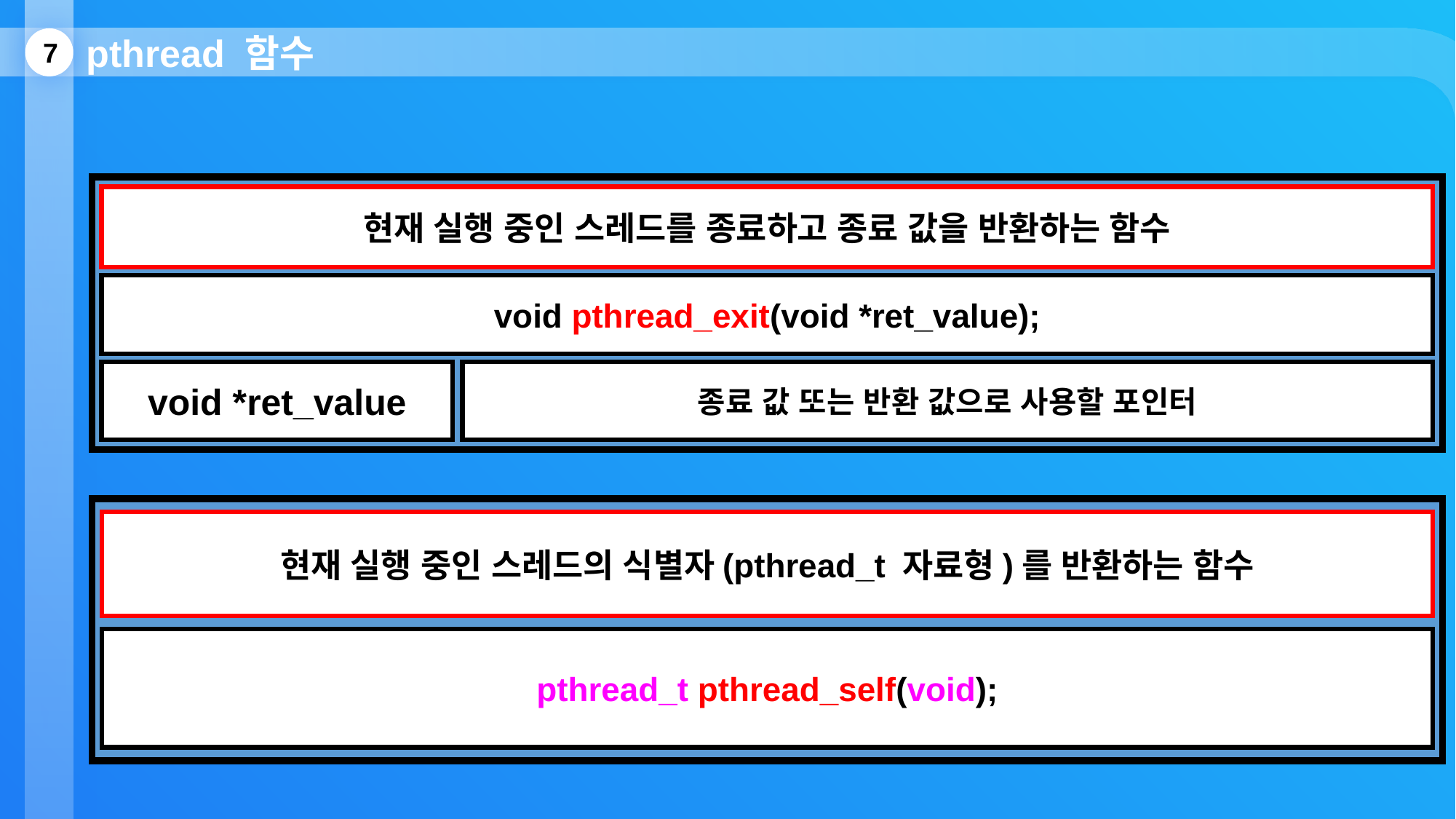

pthread 함수

7

현재 실행 중인 스레드를 종료하고 종료 값을 반환하는 함수
void pthread_exit(void *ret_value);
종료 값 또는 반환 값으로 사용할 포인터
void *ret_value

현재 실행 중인 스레드의 식별자(pthread_t 자료형)를 반환하는 함수
pthread_t pthread_self(void);